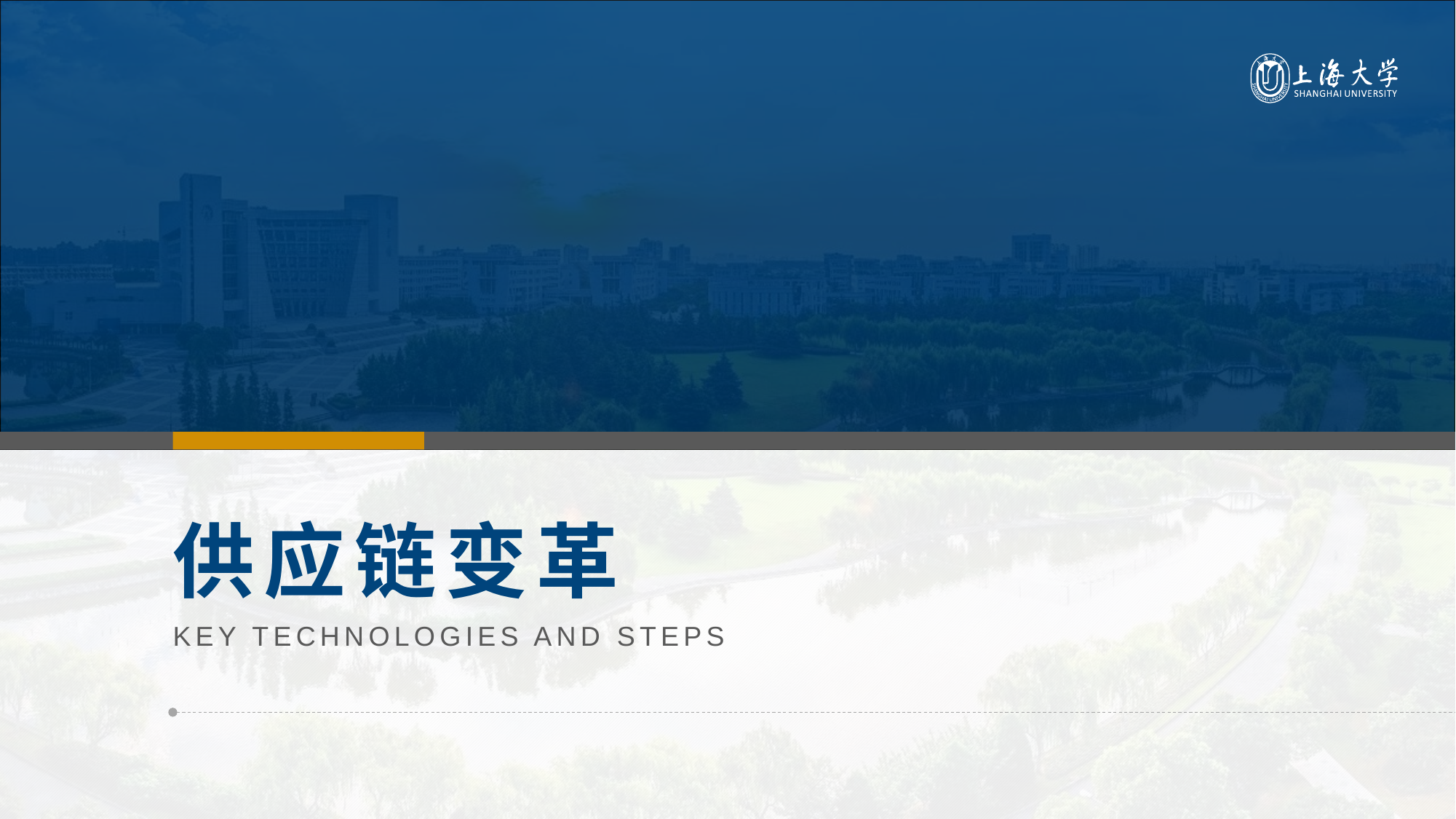

右键单击左侧缩略图→版式→选择【其他过渡页形式】
3
# 供应链变革
KEY TECHNOLOGIES AND STEPS